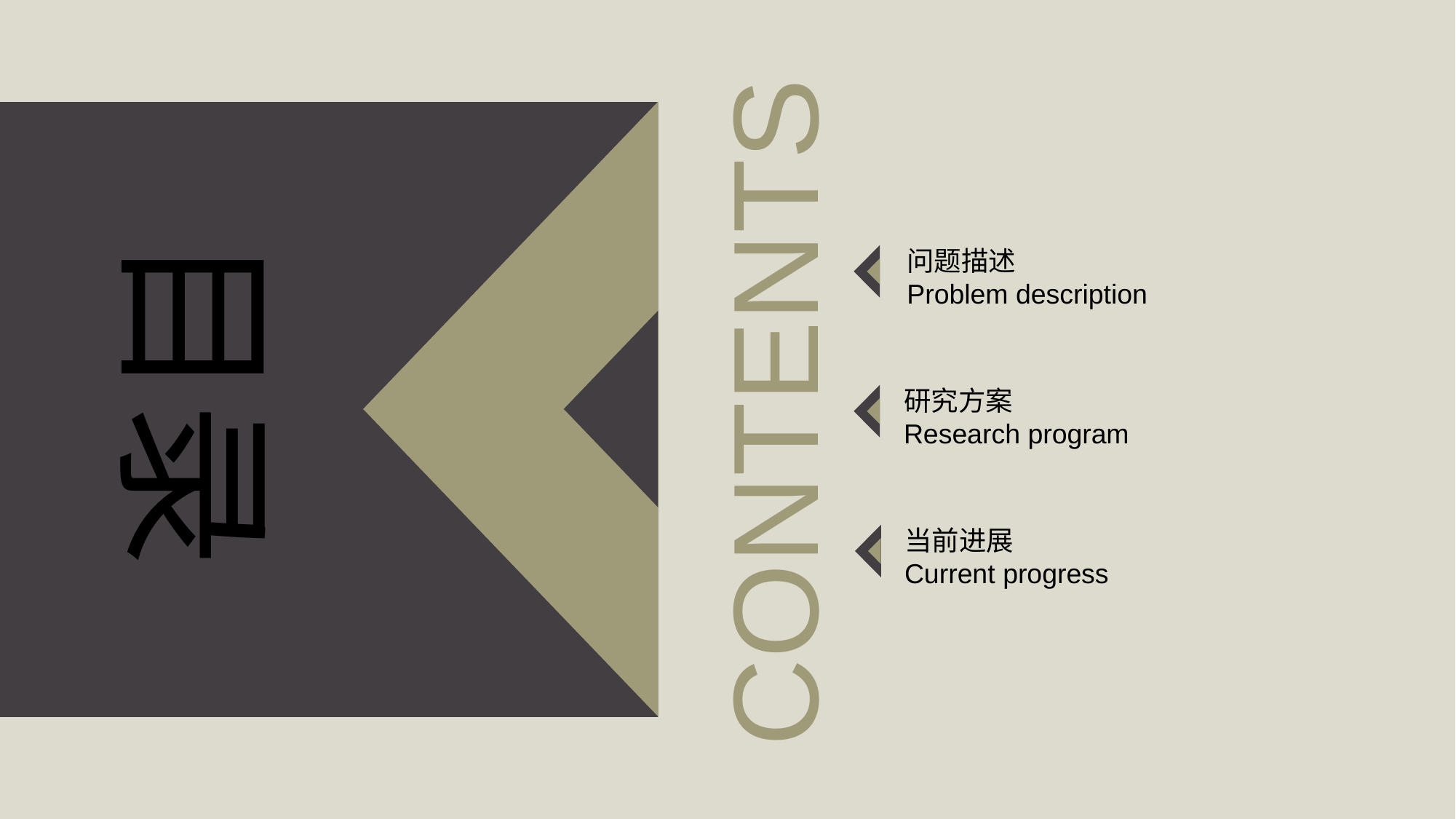

目录
问题描述
Problem description

CONTENTS

研究方案
Research program

当前进展
Current progress